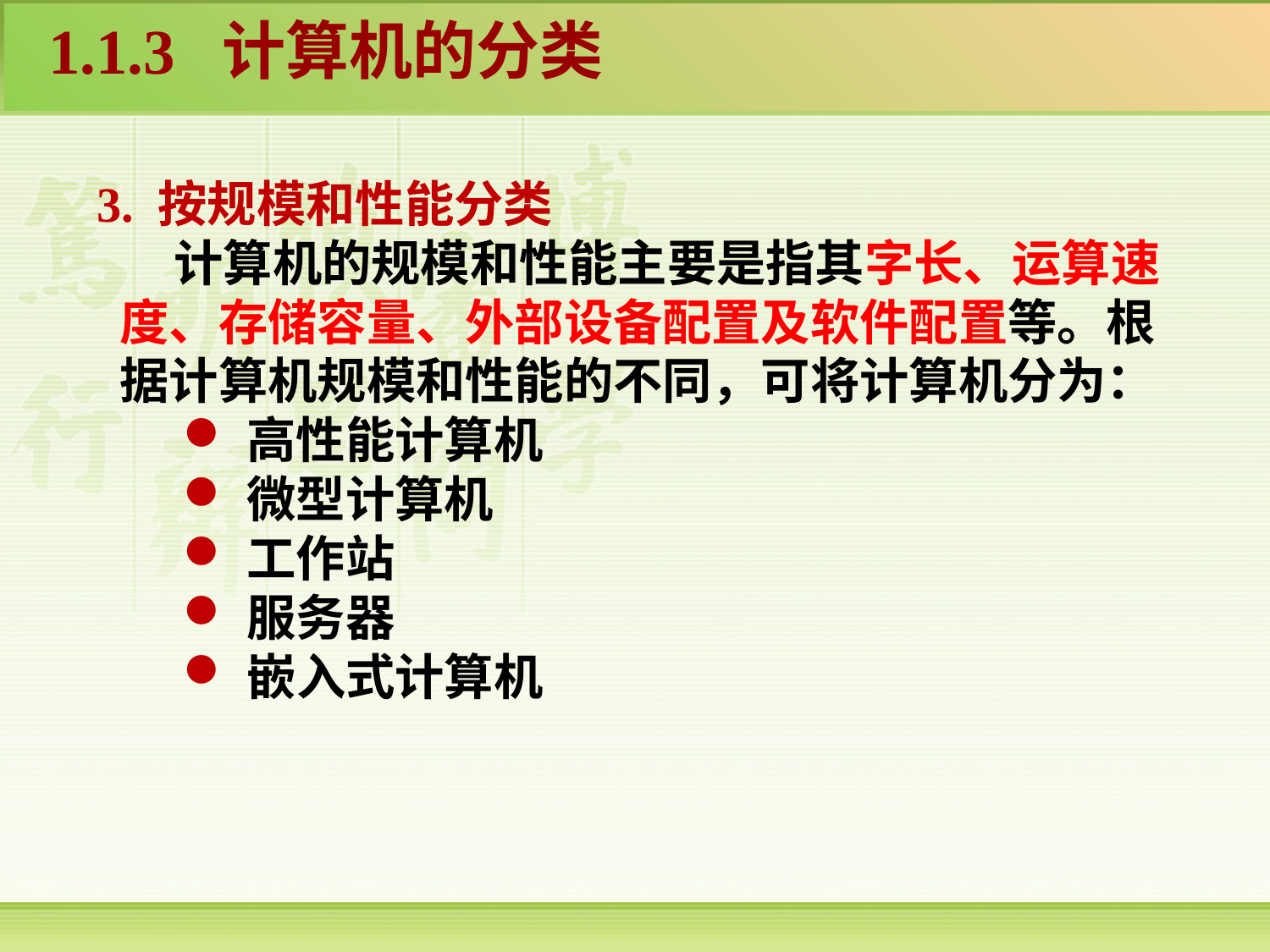

1.1.3  计算机的分类
  3. 按规模和性能分类
        计算机的规模和性能主要是指其字长、运算速度、存储容量、外部设备配置及软件配置等。根据计算机规模和性能的不同，可将计算机分为：
高性能计算机
微型计算机
工作站
服务器
嵌入式计算机

9